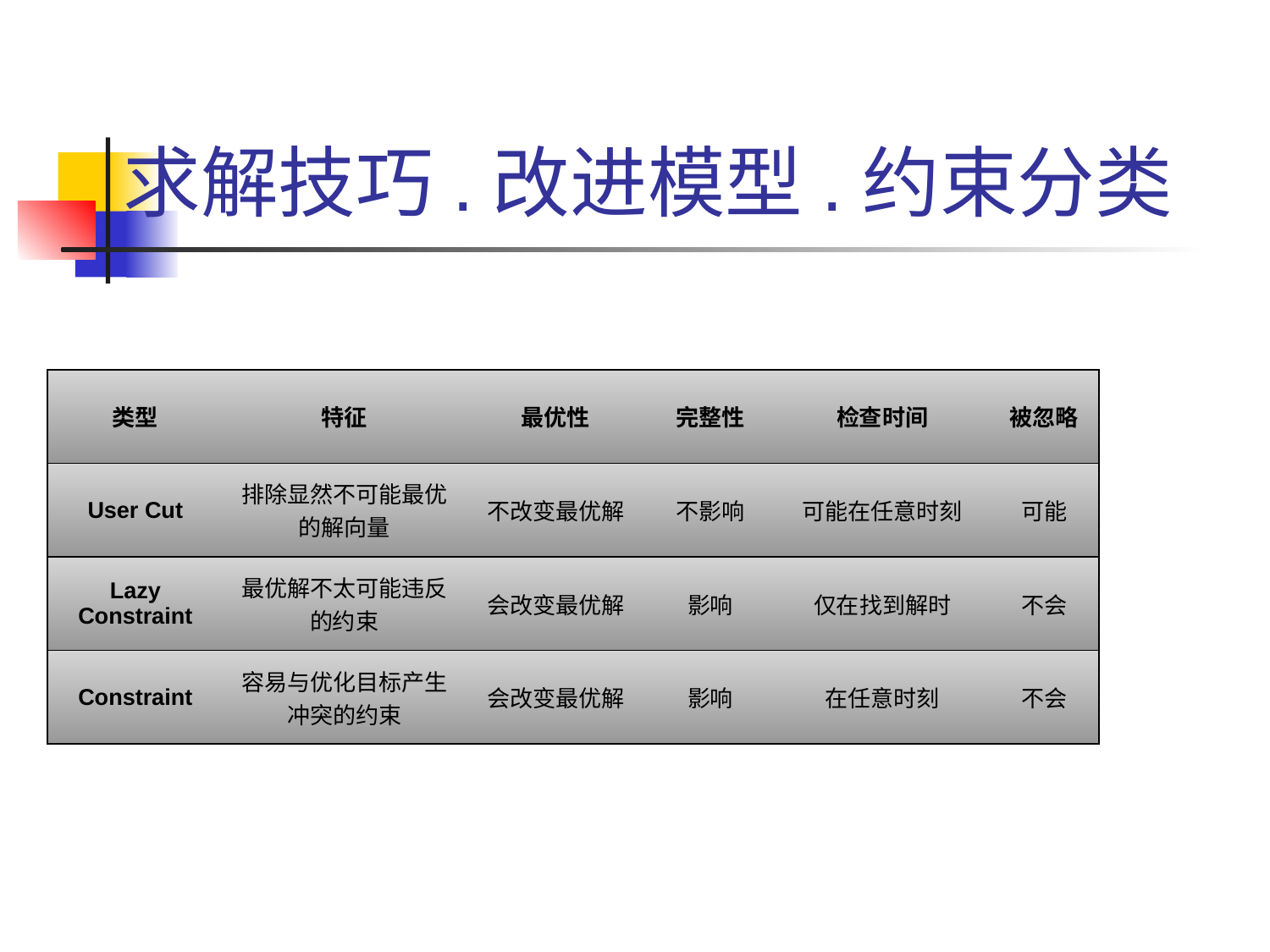

# 求解技巧.改进模型.约束分类
| 类型 | 特征 | 最优性 | 完整性 | 检查时间 | 被忽略 |
| --- | --- | --- | --- | --- | --- |
| User Cut | 排除显然不可能最优的解向量 | 不改变最优解 | 不影响 | 可能在任意时刻 | 可能 |
| Lazy Constraint | 最优解不太可能违反的约束 | 会改变最优解 | 影响 | 仅在找到解时 | 不会 |
| Constraint | 容易与优化目标产生冲突的约束 | 会改变最优解 | 影响 | 在任意时刻 | 不会 |